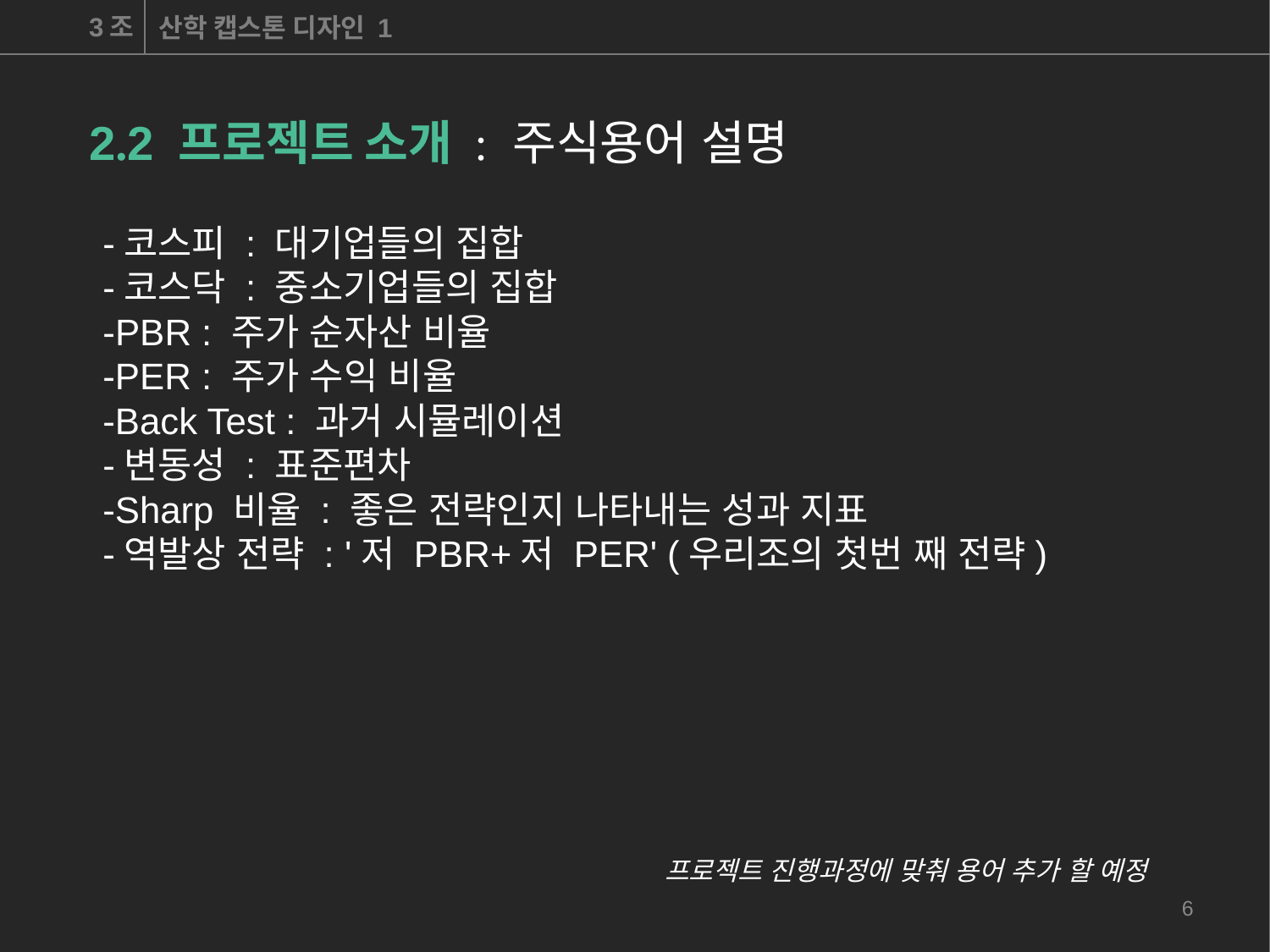

3조
산학 캡스톤 디자인 1
2.2 프로젝트 소개 : 주식용어 설명
-코스피 : 대기업들의 집합
-코스닥 : 중소기업들의 집합
-PBR : 주가 순자산 비율
-PER : 주가 수익 비율
-Back Test : 과거 시뮬레이션
-변동성 : 표준편차
-Sharp 비율 : 좋은 전략인지 나타내는 성과 지표
-역발상 전략 : '저 PBR+저 PER' (우리조의 첫번 째 전략)

프로젝트 진행과정에 맞춰 용어 추가 할 예정
6